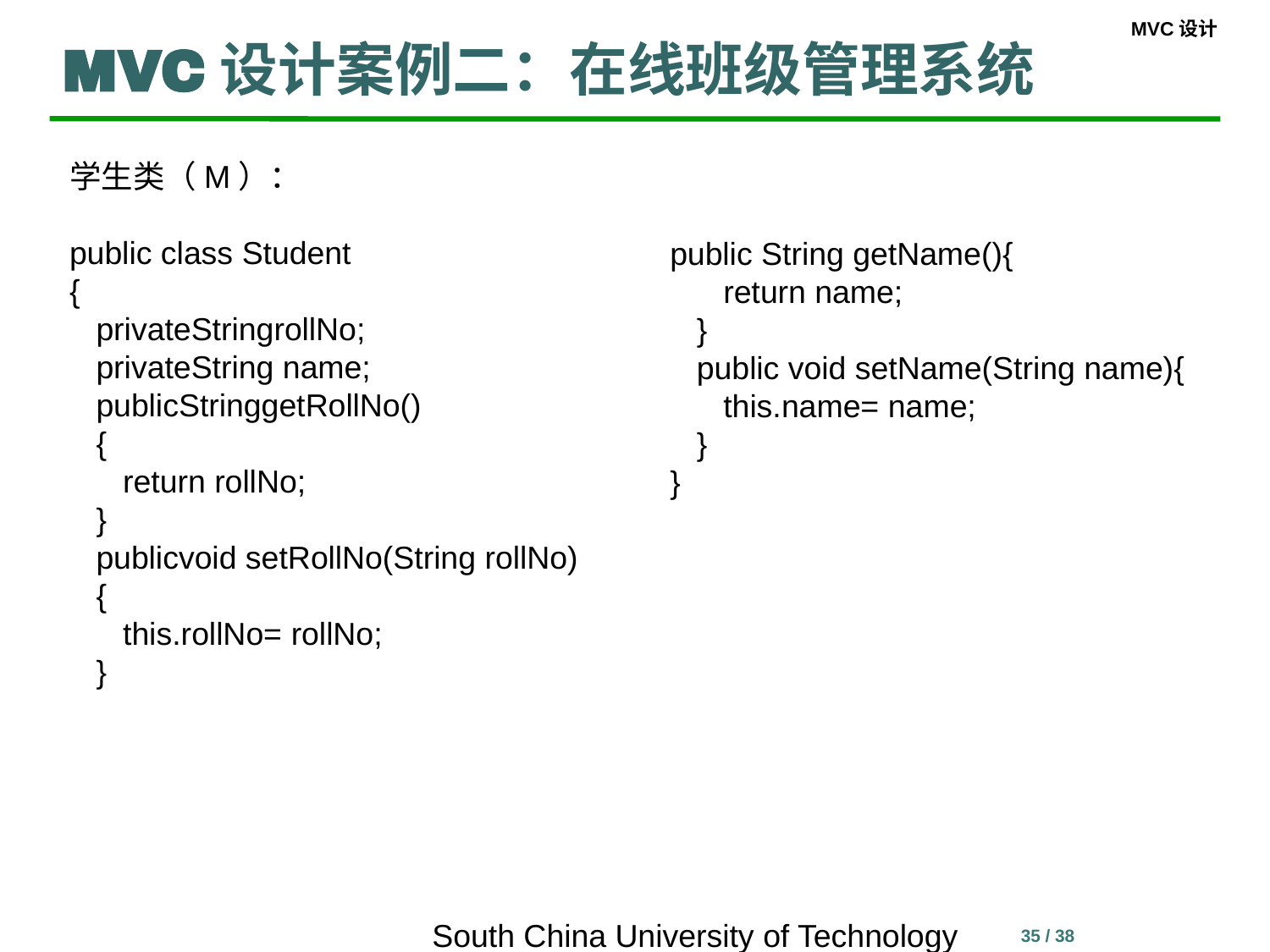

# MVC设计案例二：在线班级管理系统
学生类（M）：

public class Student
{
   privateStringrollNo;
   privateString name;
   publicStringgetRollNo()
   {
      return rollNo;
   }
   publicvoid setRollNo(String rollNo)
   {
      this.rollNo= rollNo;
   }

public String getName(){
      return name;
   }
   public void setName(String name){
      this.name= name;
   }
}